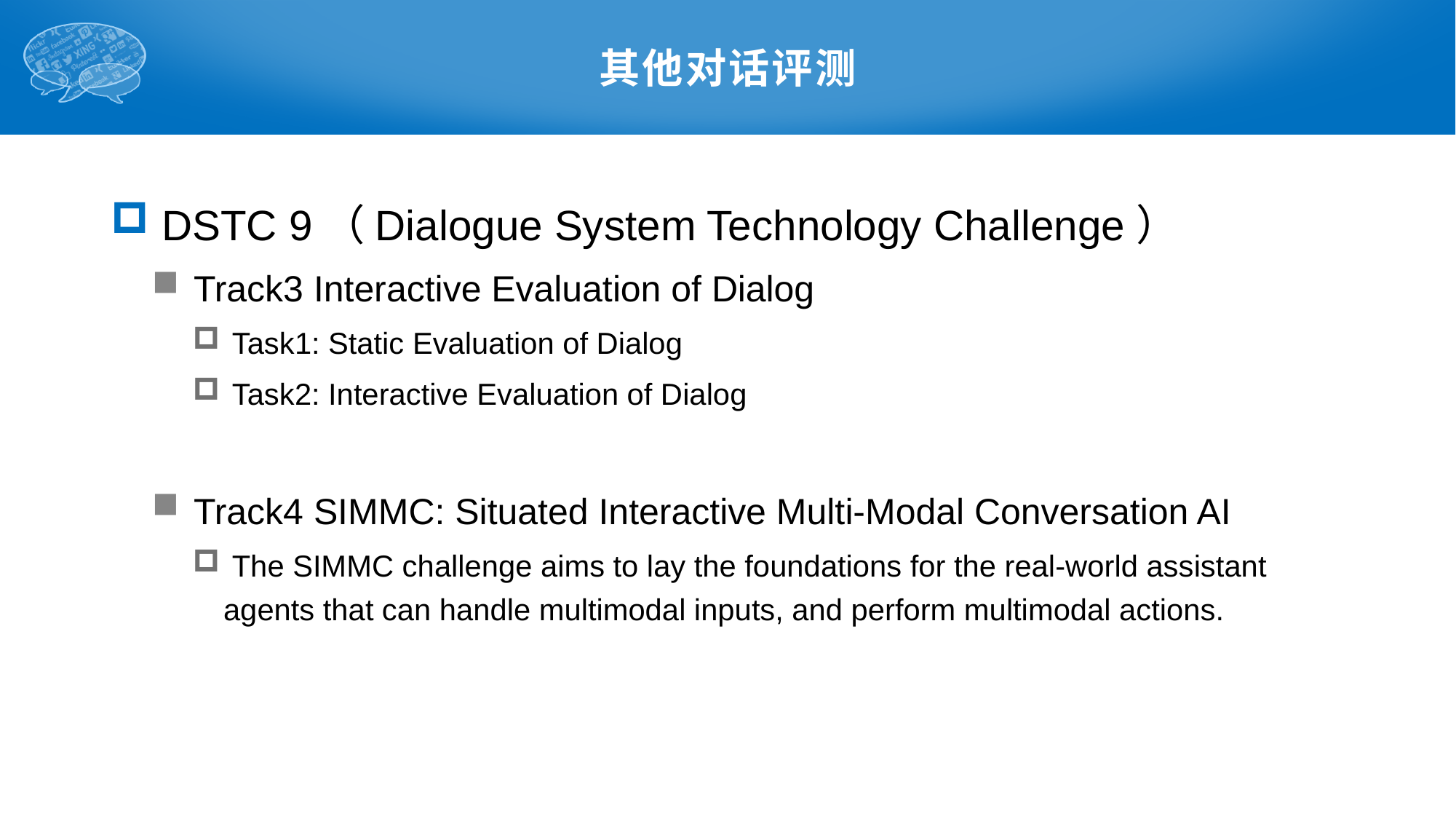

# 其他对话评测
 DSTC 9（Dialogue System Technology Challenge）
 Track3 Interactive Evaluation of Dialog
 Task1: Static Evaluation of Dialog
 Task2: Interactive Evaluation of Dialog

 Track4 SIMMC: Situated Interactive Multi-Modal Conversation AI
 The SIMMC challenge aims to lay the foundations for the real-world assistant agents that can handle multimodal inputs, and perform multimodal actions.